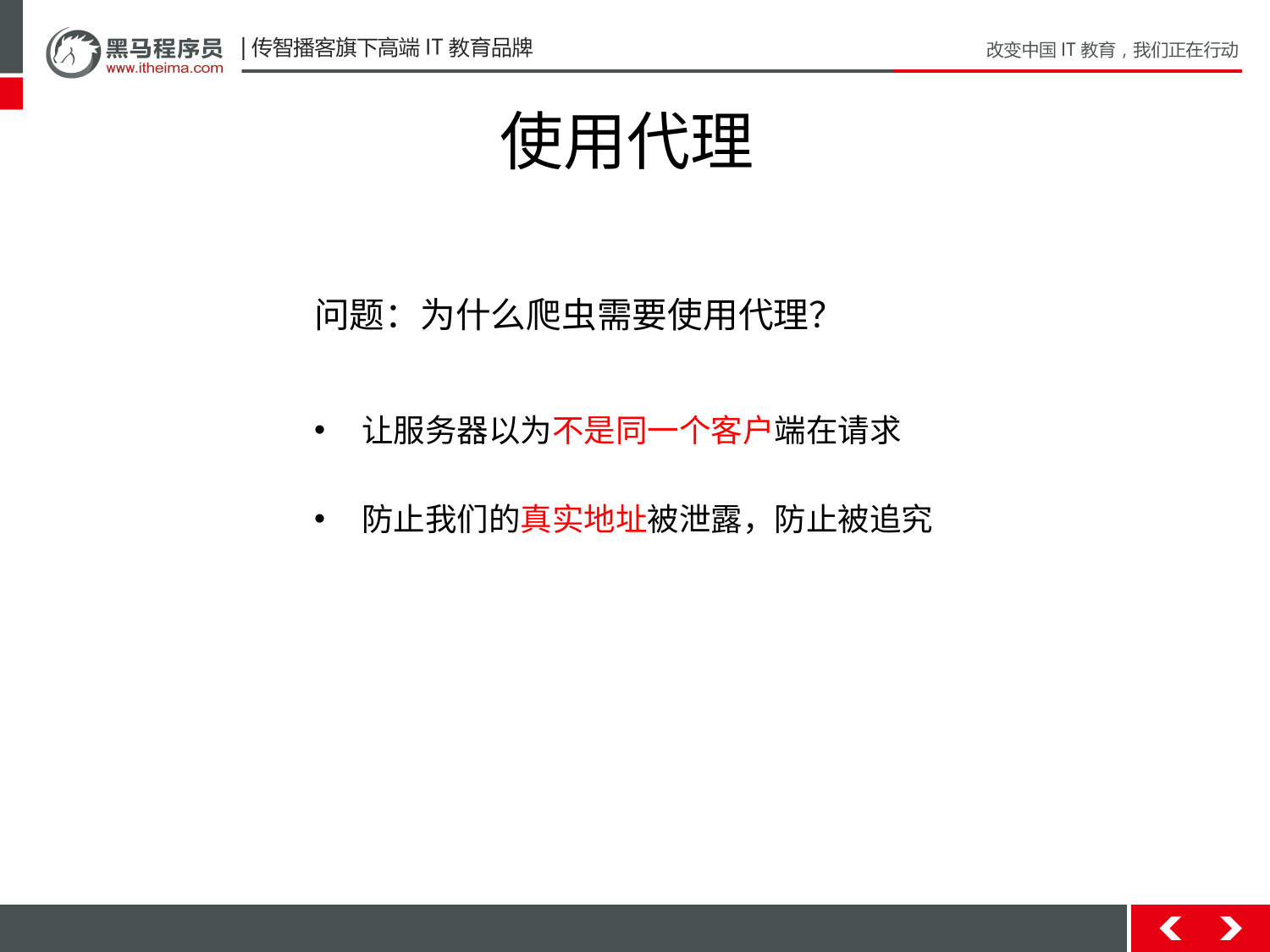

# 使用代理
问题：为什么爬虫需要使用代理？

让服务器以为不是同一个客户端在请求

防止我们的真实地址被泄露，防止被追究